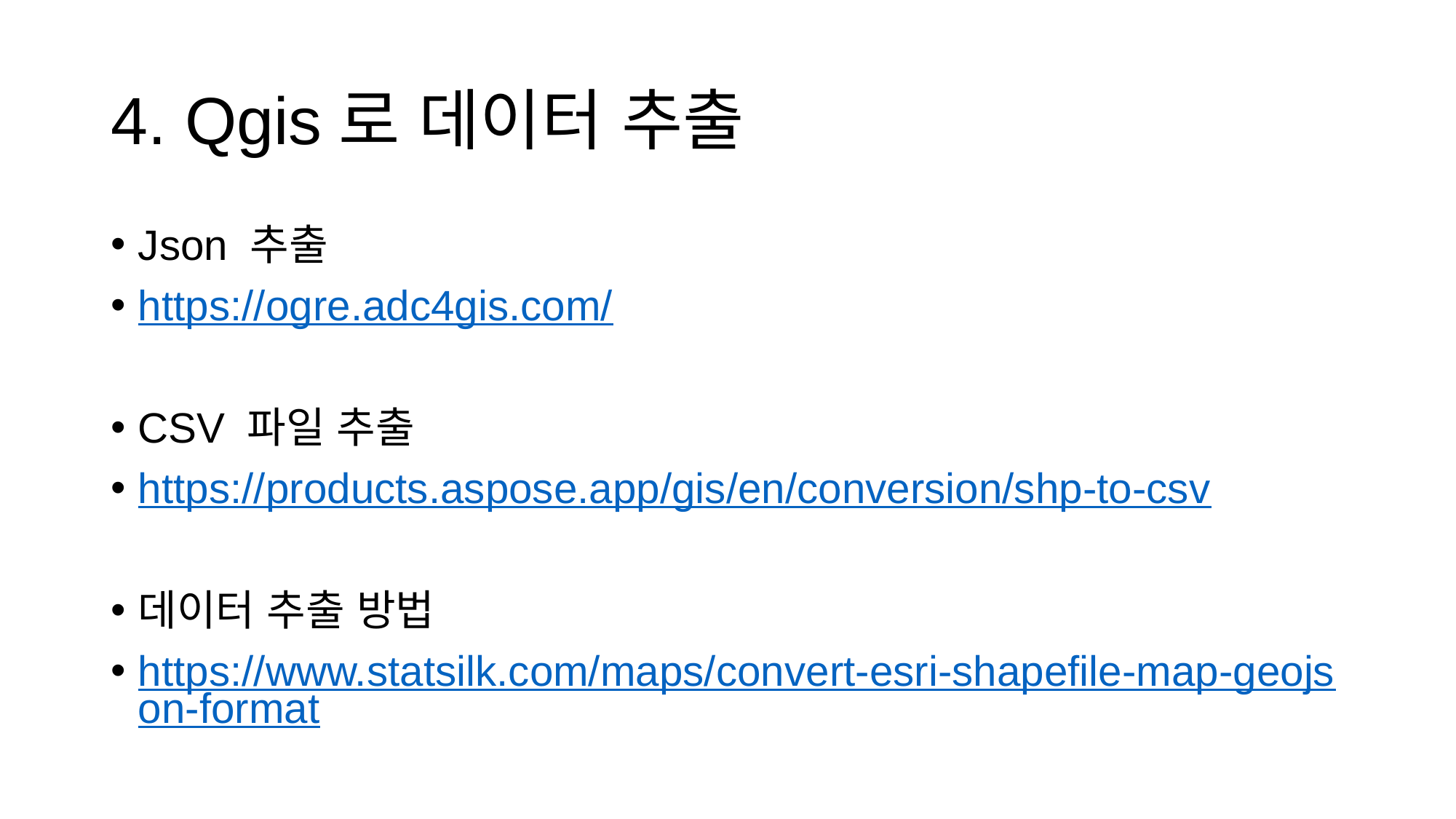

# 4. Qgis로 데이터 추출
Json 추출
https://ogre.adc4gis.com/

CSV 파일 추출
https://products.aspose.app/gis/en/conversion/shp-to-csv

데이터 추출 방법
https://www.statsilk.com/maps/convert-esri-shapefile-map-geojson-format